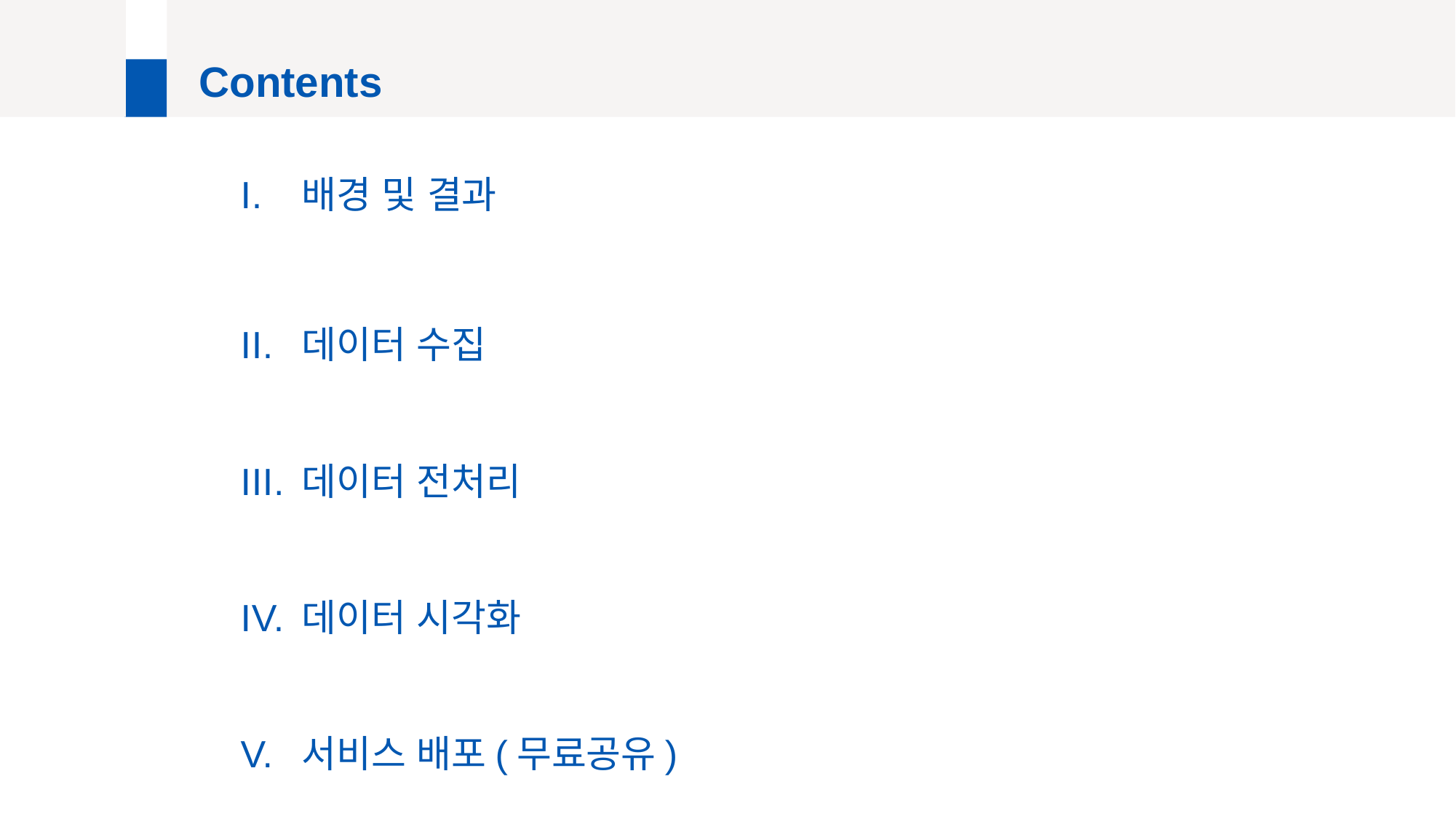

# Contents
배경 및 결과

데이터 수집

데이터 전처리

데이터 시각화

서비스 배포(무료공유)